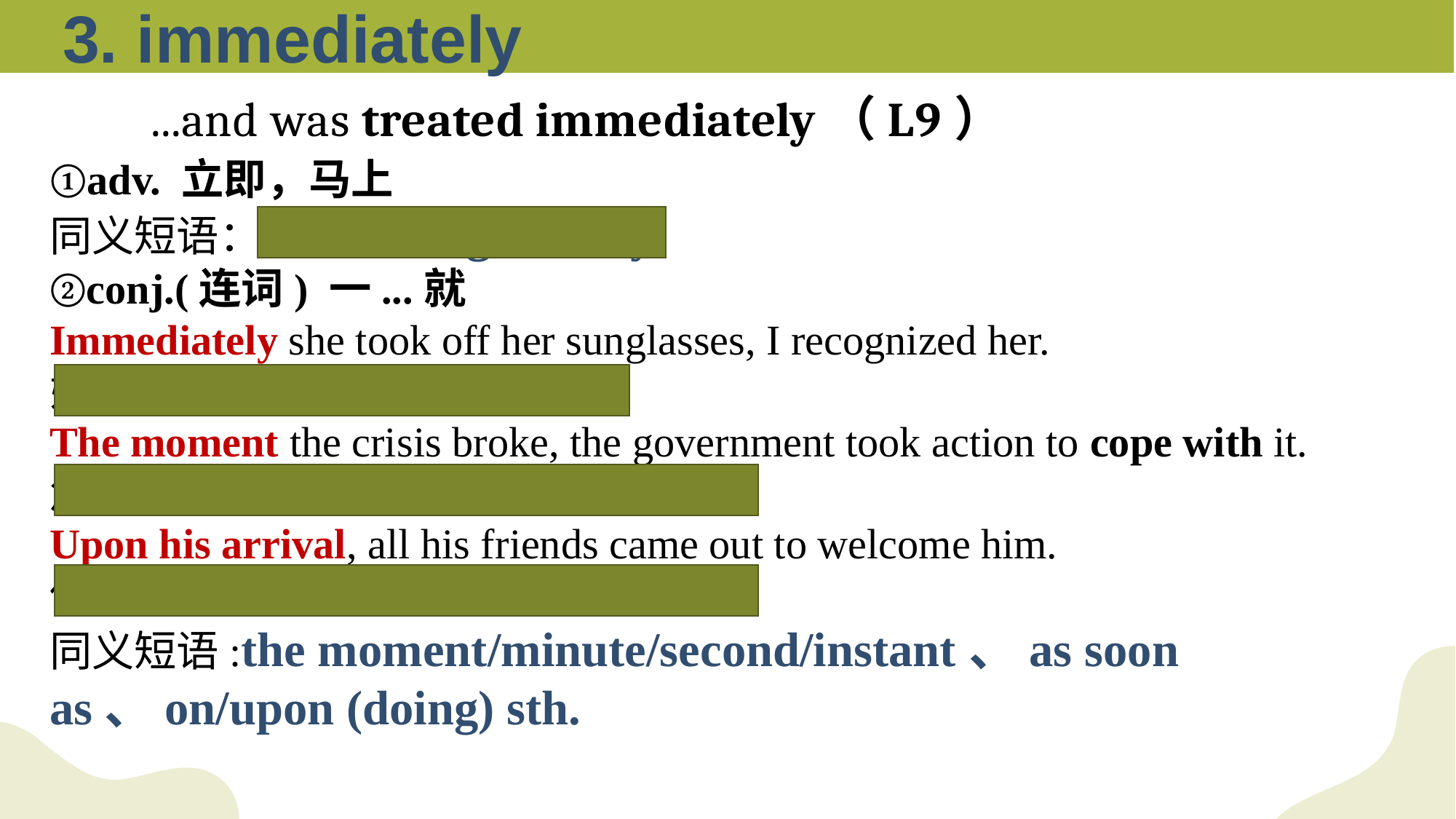

3. immediately
...and was treated immediately（L9）
①adv. 立即，马上
同义短语：at once/right away
②conj.(连词) 一...就
Immediately she took off her sunglasses, I recognized her.
她一摘下墨镜，我就认出了她。
The moment the crisis broke, the government took action to cope with it.
危机一爆发，政府就采取了应对措施。
Upon his arrival, all his friends came out to welcome him.
他一到，他所有的朋友都出来欢迎他。
同义短语:the moment/minute/second/instant、as soon as、on/upon (doing) sth.